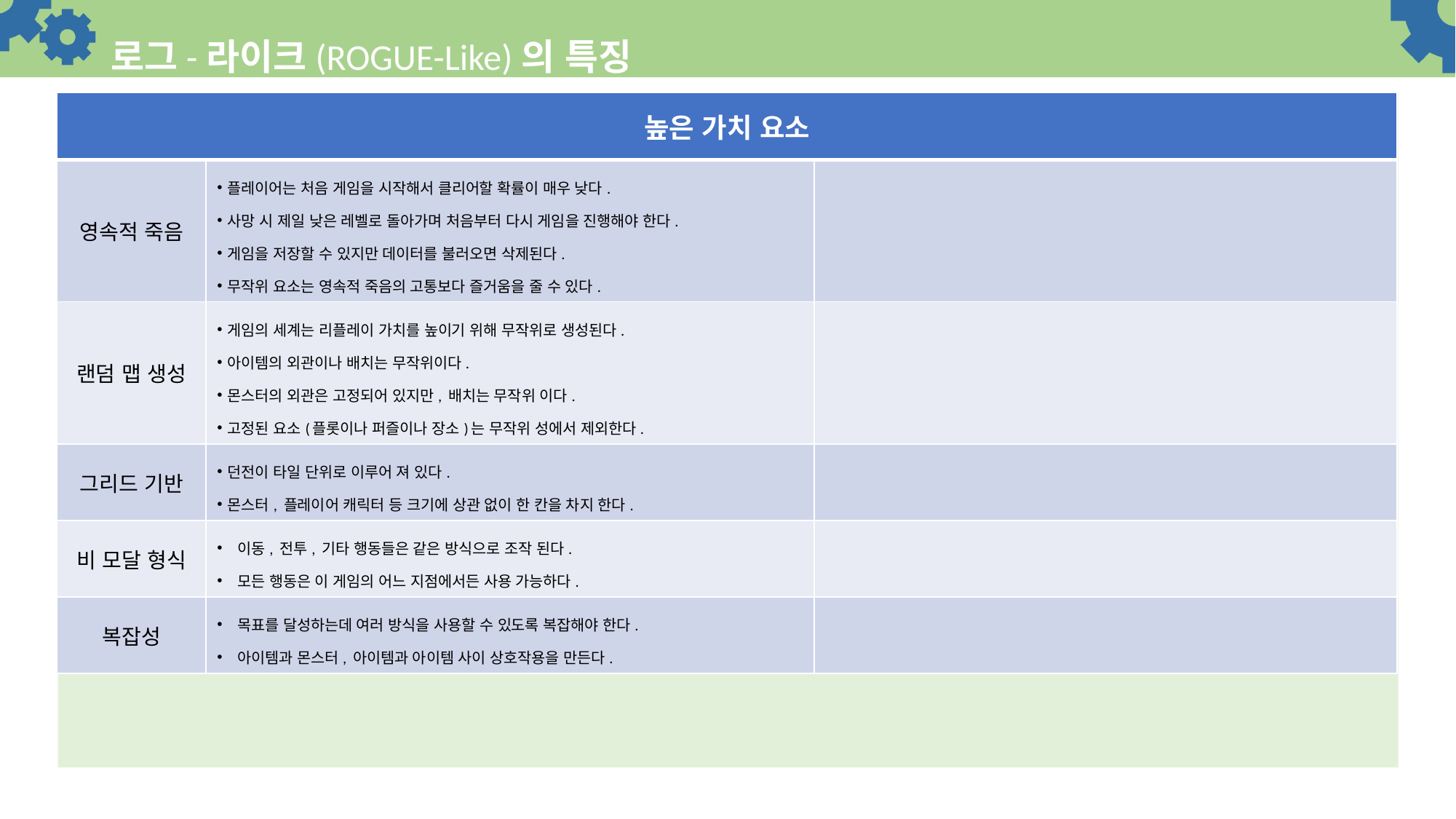

# 로그-라이크(ROGUE-Like)의 특징
자원관리
| 높은 가치 요소 |  |  |
| --- | --- | --- |
| 영속적 죽음 | 플레이어는 처음 게임을 시작해서 클리어할 확률이 매우 낮다. 사망 시 제일 낮은 레벨로 돌아가며 처음부터 다시 게임을 진행해야 한다. 게임을 저장할 수 있지만 데이터를 불러오면 삭제된다. 무작위 요소는 영속적 죽음의 고통보다 즐거움을 줄 수 있다. |  |
| 랜덤 맵 생성 | 게임의 세계는 리플레이 가치를 높이기 위해 무작위로 생성된다. 아이템의 외관이나 배치는 무작위이다. 몬스터의 외관은 고정되어 있지만, 배치는 무작위 이다. 고정된 요소(플롯이나 퍼즐이나 장소)는 무작위 성에서 제외한다. |  |
| 그리드 기반 | 던전이 타일 단위로 이루어 져 있다. 몬스터, 플레이어 캐릭터 등 크기에 상관 없이 한 칸을 차지 한다. |  |
| 비 모달 형식 | 이동, 전투, 기타 행동들은 같은 방식으로 조작 된다. 모든 행동은 이 게임의 어느 지점에서든 사용 가능하다. |  |
| 복잡성 | 목표를 달성하는데 여러 방식을 사용할 수 있도록 복잡해야 한다. 아이템과 몬스터, 아이템과 아이템 사이 상호작용을 만든다. |  |
높은 가치요소
핵 앤 슬래시
탐험과 발견
턴 기반
랜덤 환경 생성
영속적 죽음
그리드 기반
비 모달 형식
복잡성
오늘날의 다른 게임들과 다른 점이 많다.
‘턴 기반’의 경우 다양한 의견이 많이 나오고 있다.
왜냐하면 ‘로그’가 나올 당시 PC사양 한계로 ‘턴 기반’을 사용한 것을 너무 일반화 해서 정리한 것이 아니냐는 의견이다.
핵심적인 부분은 ‘높은 가치요소’ 부분으로 위 요소들을 기반으로 만들어진 게임을 ‘로그 라이크’라고 한다.